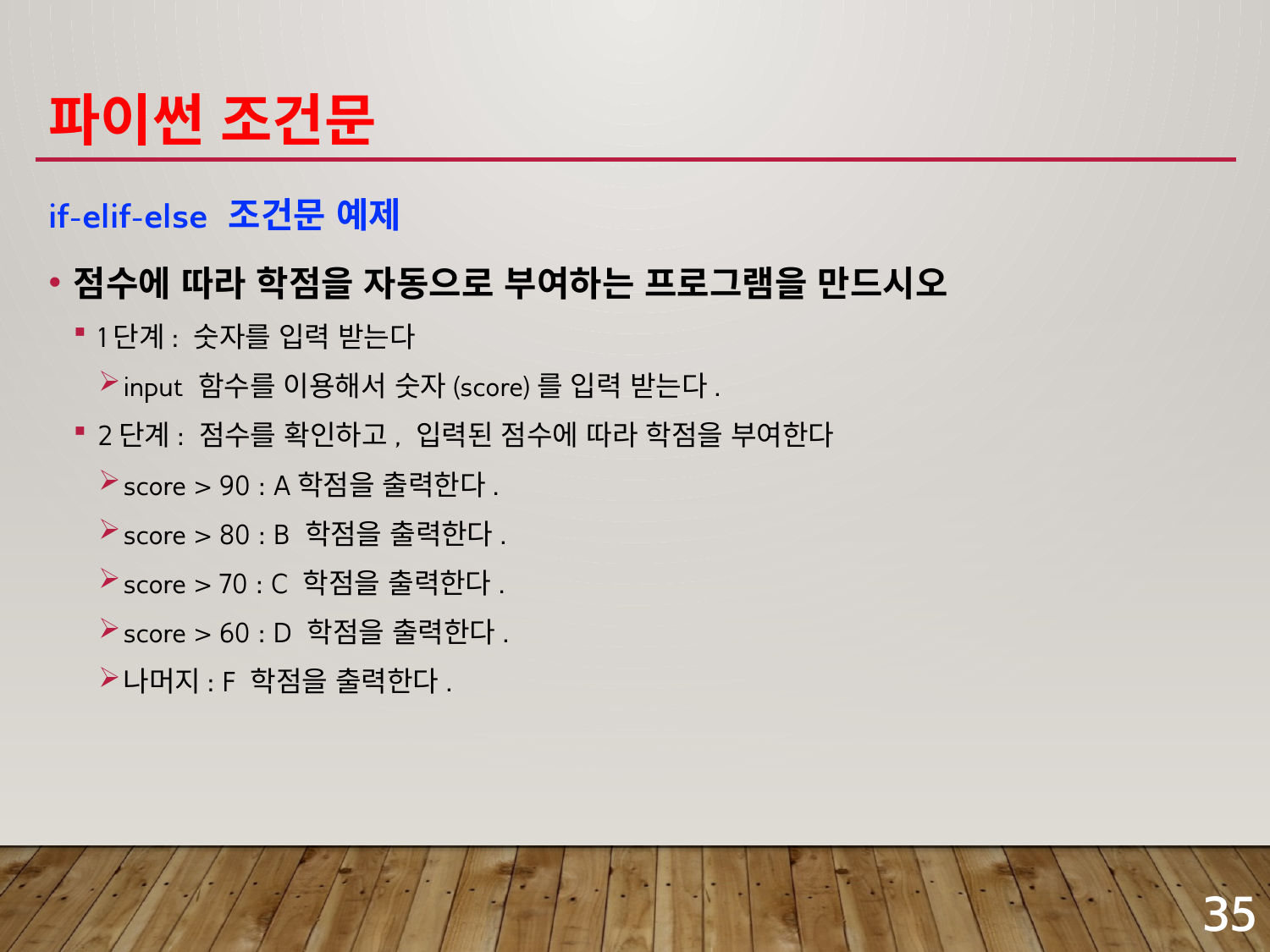

# 파이썬 조건문
if-elif-else 조건문 예제
점수에 따라 학점을 자동으로 부여하는 프로그램을 만드시오
1단계: 숫자를 입력 받는다
input 함수를 이용해서 숫자(score)를 입력 받는다.
2단계: 점수를 확인하고, 입력된 점수에 따라 학점을 부여한다
score > 90 : A학점을 출력한다.
score > 80 : B 학점을 출력한다.
score > 70 : C 학점을 출력한다.
score > 60 : D 학점을 출력한다.
나머지: F 학점을 출력한다.